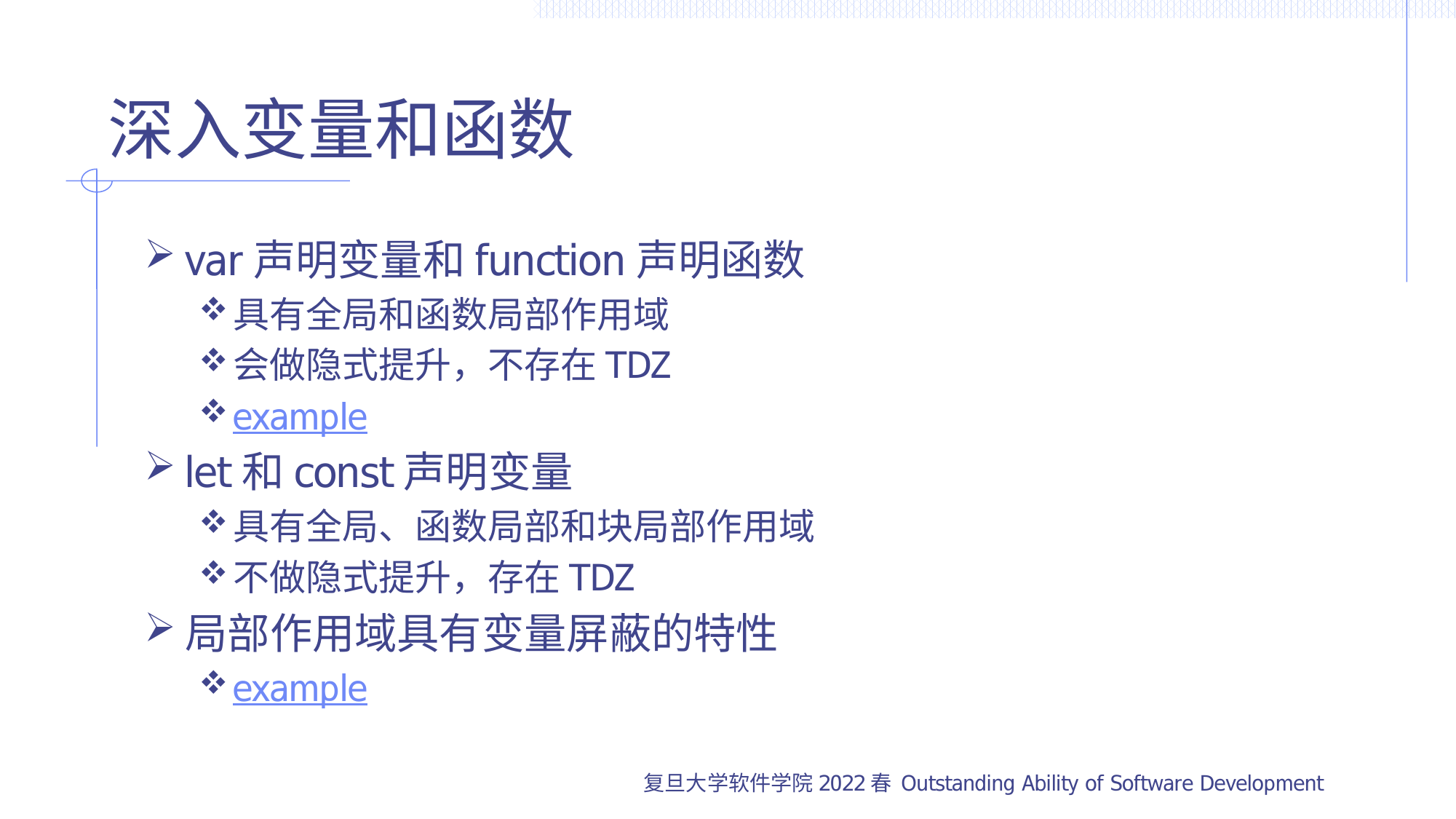

# 深入变量和函数
var声明变量和function声明函数
具有全局和函数局部作用域
会做隐式提升，不存在TDZ
example
let和const声明变量
具有全局、函数局部和块局部作用域
不做隐式提升，存在TDZ
局部作用域具有变量屏蔽的特性
example